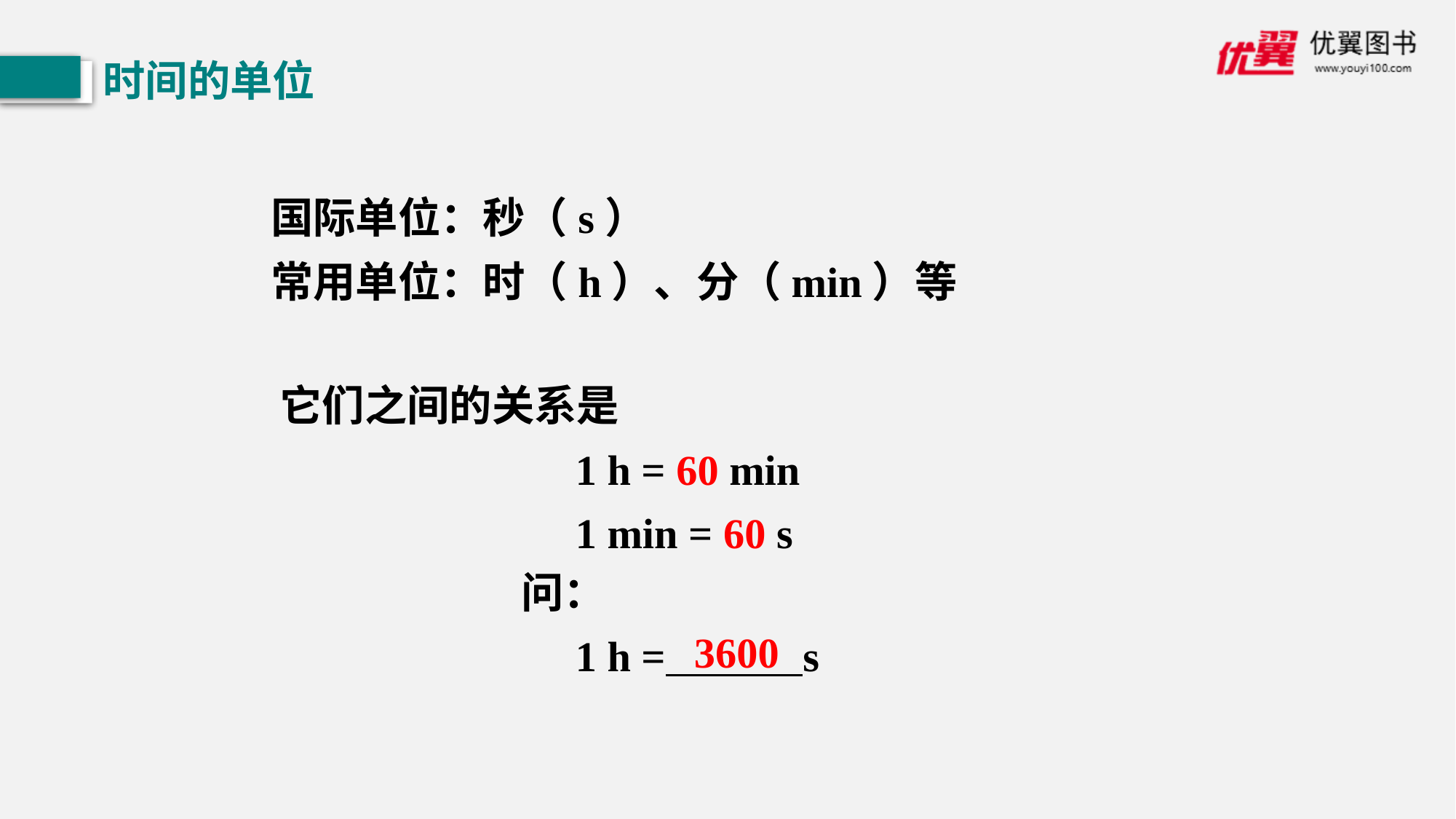

时间的单位

国际单位：秒（s）
常用单位：时（h）、分（min）等
它们之间的关系是
                            1 h = 60 min
                            1 min = 60 s
                        问：
                            1 h =             s
3600